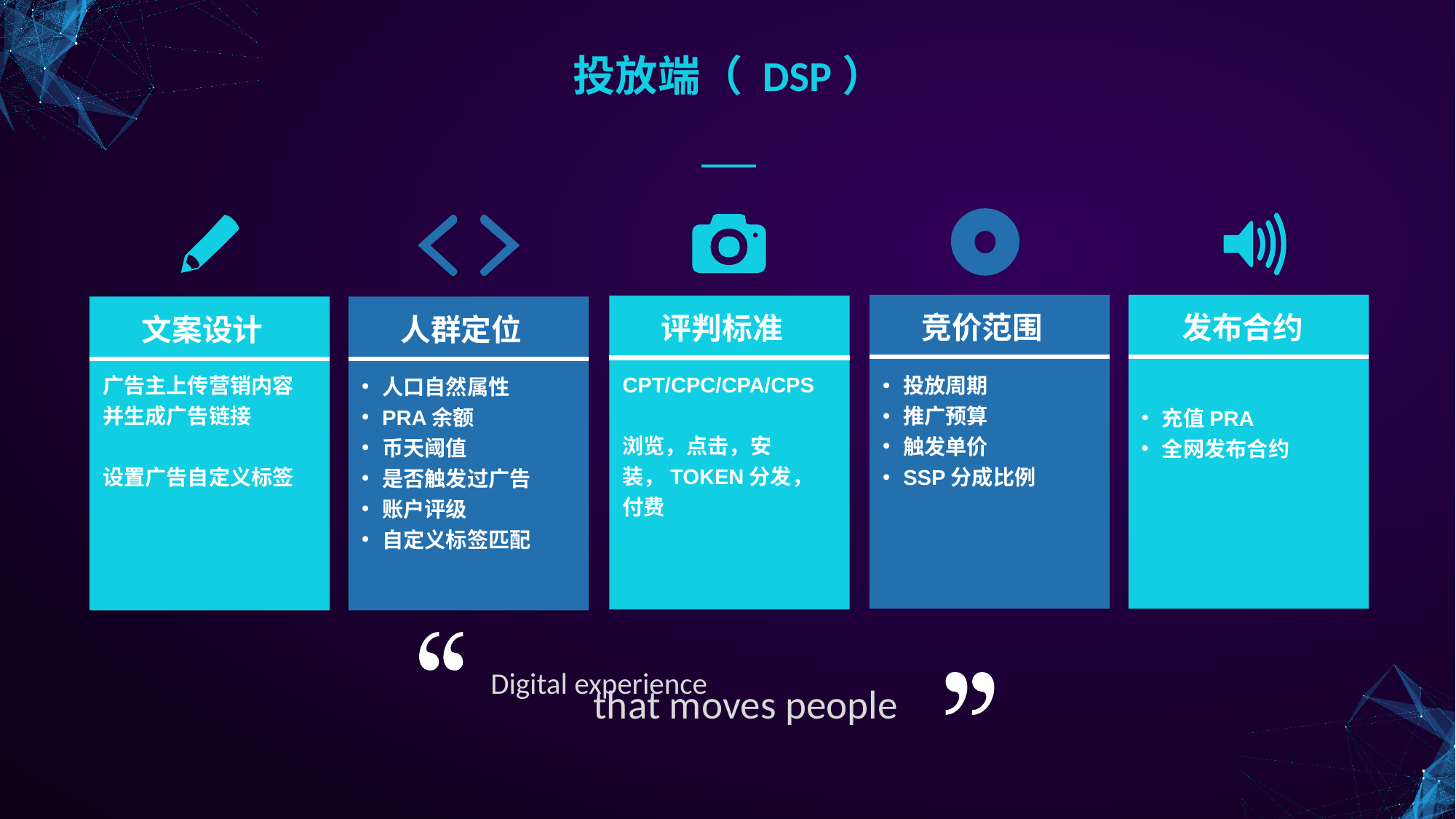

投放端（ DSP）

e7d195523061f1c0220a3acd2f99070e22f7f2176c6c61f4AB5BC6AF3DF28E09514168BD2F6654DA4347BEC42B9A9B38EB2139F52FD80B94EB8F1B847F5BC18ECD11DB8433CCABD6DAEA8D49E99C31D39D76A564F9B6EA622F86ABF590FA8076EF89AE5038491A1DD1B21238AC2ED7BBEFDE273A0307C934EF788E08DA2408C25C729DF85558A389FF4B887203FA46E5

竞价范围
发布合约
评判标准
文案设计
人群定位
CPT/CPC/CPA/CPS

浏览，点击，安装，TOKEN分发，付费
投放周期
推广预算
触发单价
SSP分成比例
广告主上传营销内容并生成广告链接

设置广告自定义标签
人口自然属性
PRA余额
币天阈值
是否触发过广告
账户评级
自定义标签匹配
充值PRA
全网发布合约

Digital experience
that moves people